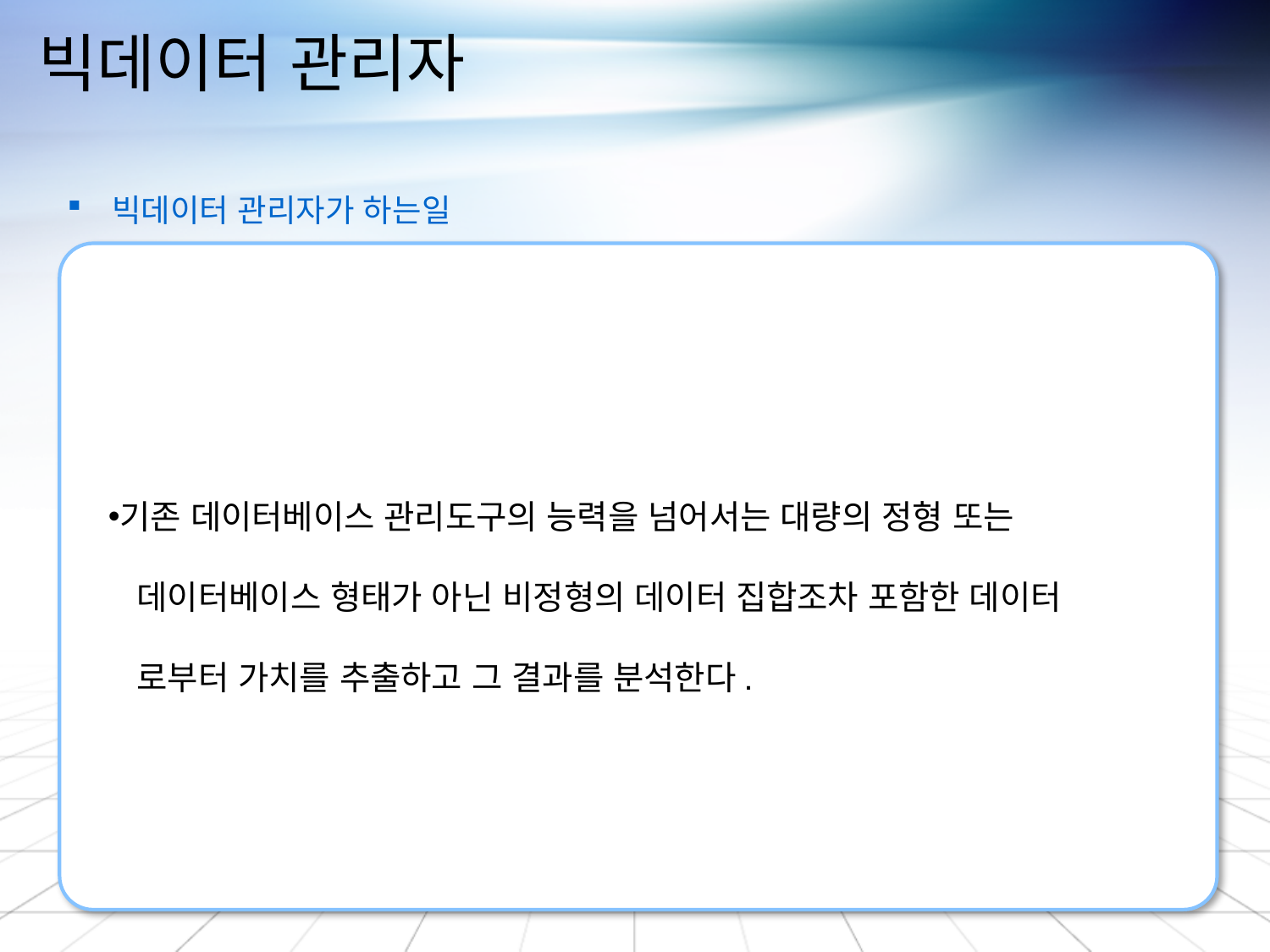

# 빅데이터 관리자
 빅데이터 관리자가 하는일

기존 데이터베이스 관리도구의 능력을 넘어서는 대량의 정형 또는
  데이터베이스 형태가 아닌 비정형의 데이터 집합조차 포함한 데이터
  로부터 가치를 추출하고 그 결과를 분석한다.